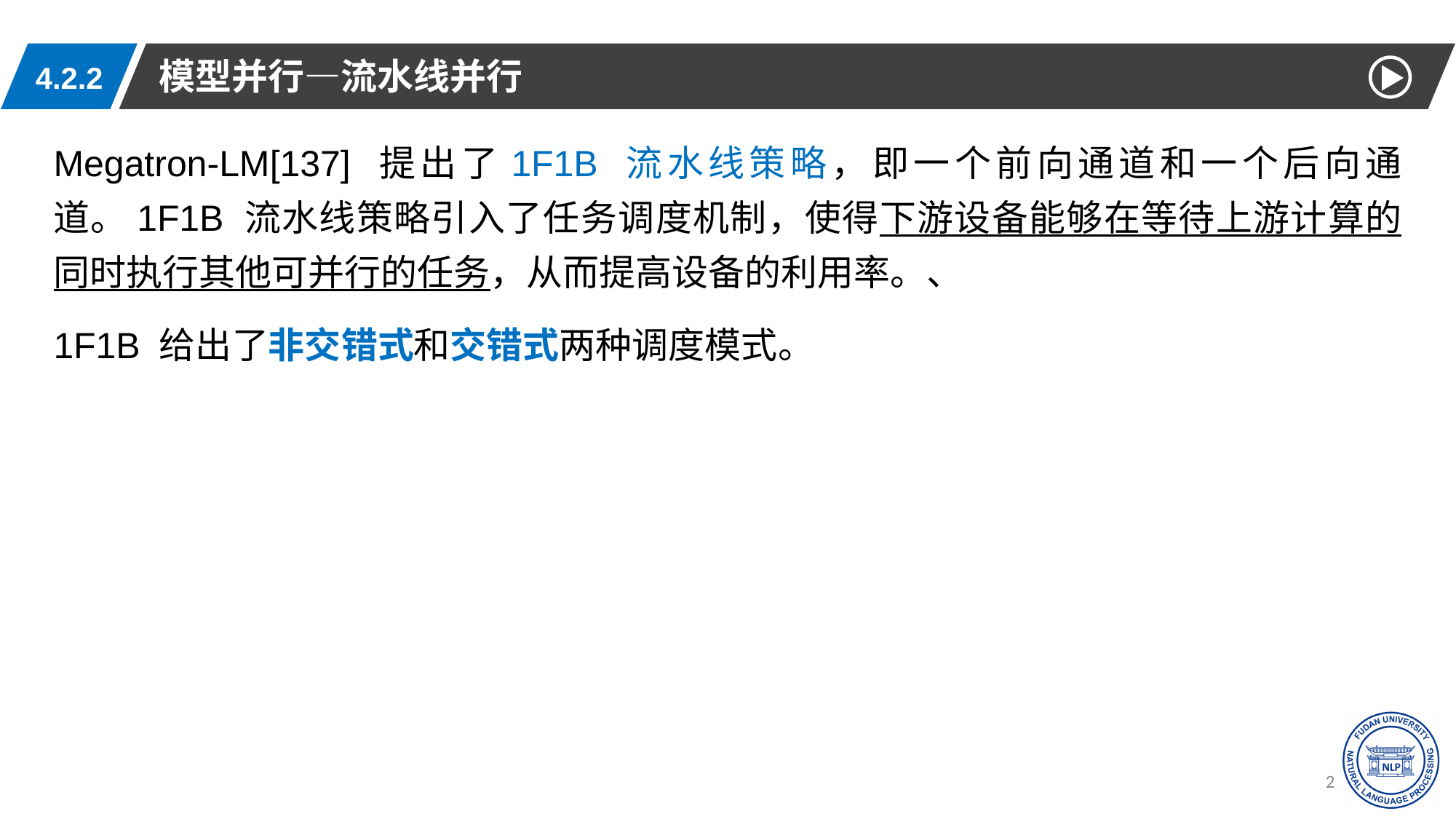

模型并行—流水线并行
4.2.2

Megatron-LM[137] 提出了1F1B 流水线策略，即一个前向通道和一个后向通道。1F1B 流水线策略引入了任务调度机制，使得下游设备能够在等待上游计算的同时执行其他可并行的任务，从而提高设备的利用率。、
1F1B 给出了非交错式和交错式两种调度模式。
26